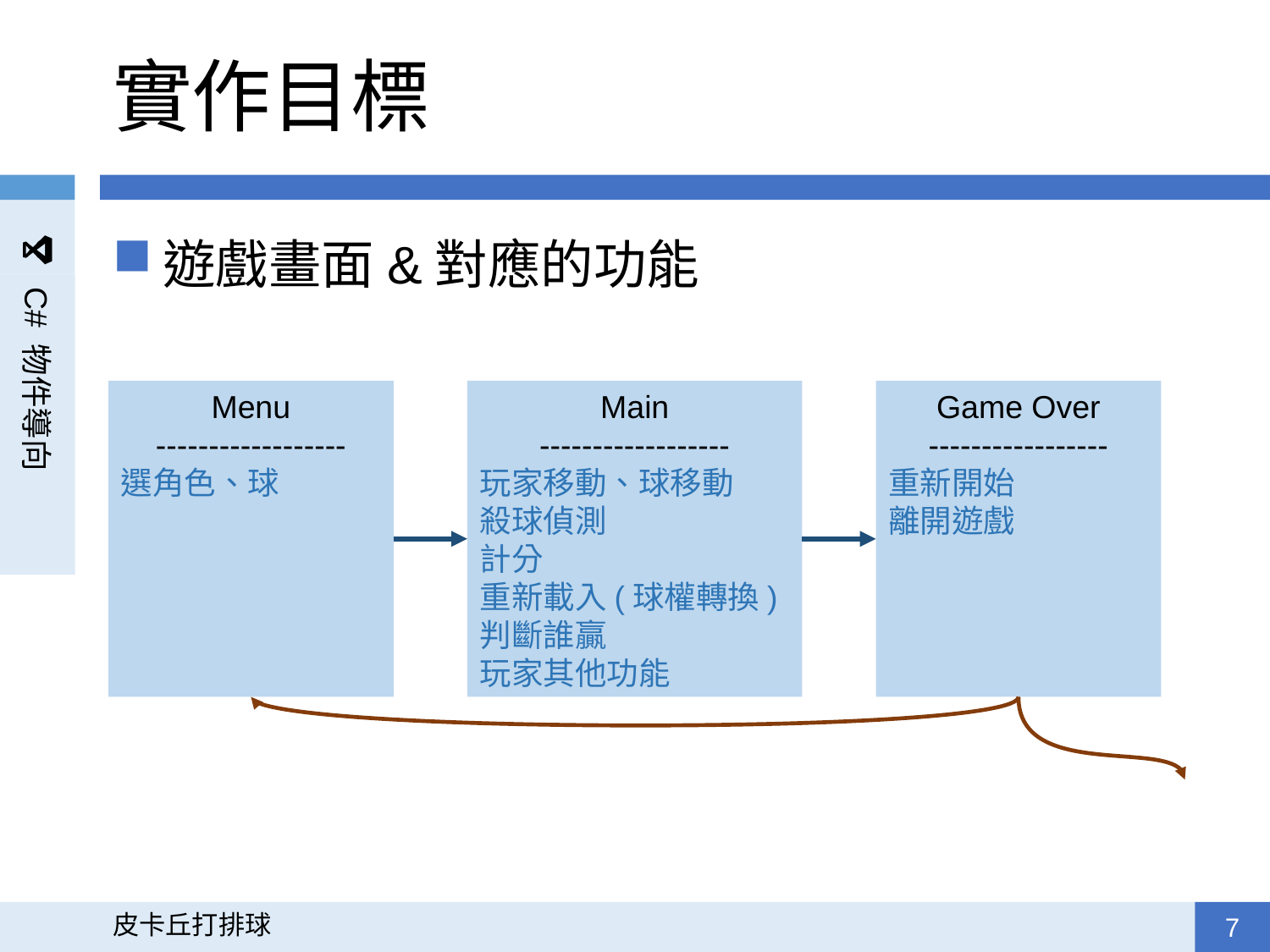

# 實作目標
遊戲畫面&對應的功能
Menu
------------------
選角色、球
Main
------------------
玩家移動、球移動
殺球偵測
計分
重新載入(球權轉換)
判斷誰贏
玩家其他功能
Game Over
-----------------
重新開始
離開遊戲
7
皮卡丘打排球